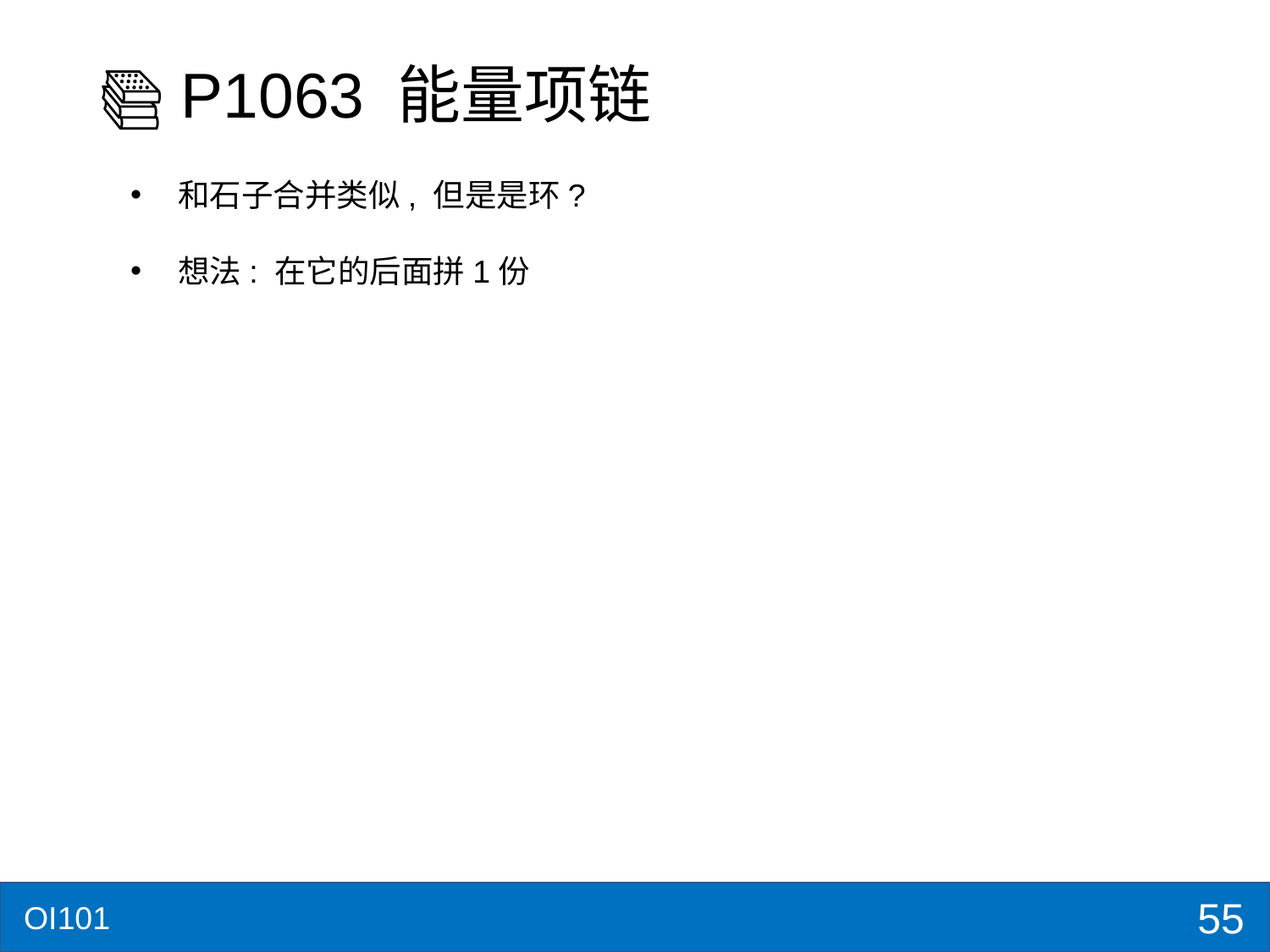

# 📚 P1063 能量项链
和石子合并类似, 但是是环?

想法: 在它的后面拼1份
55